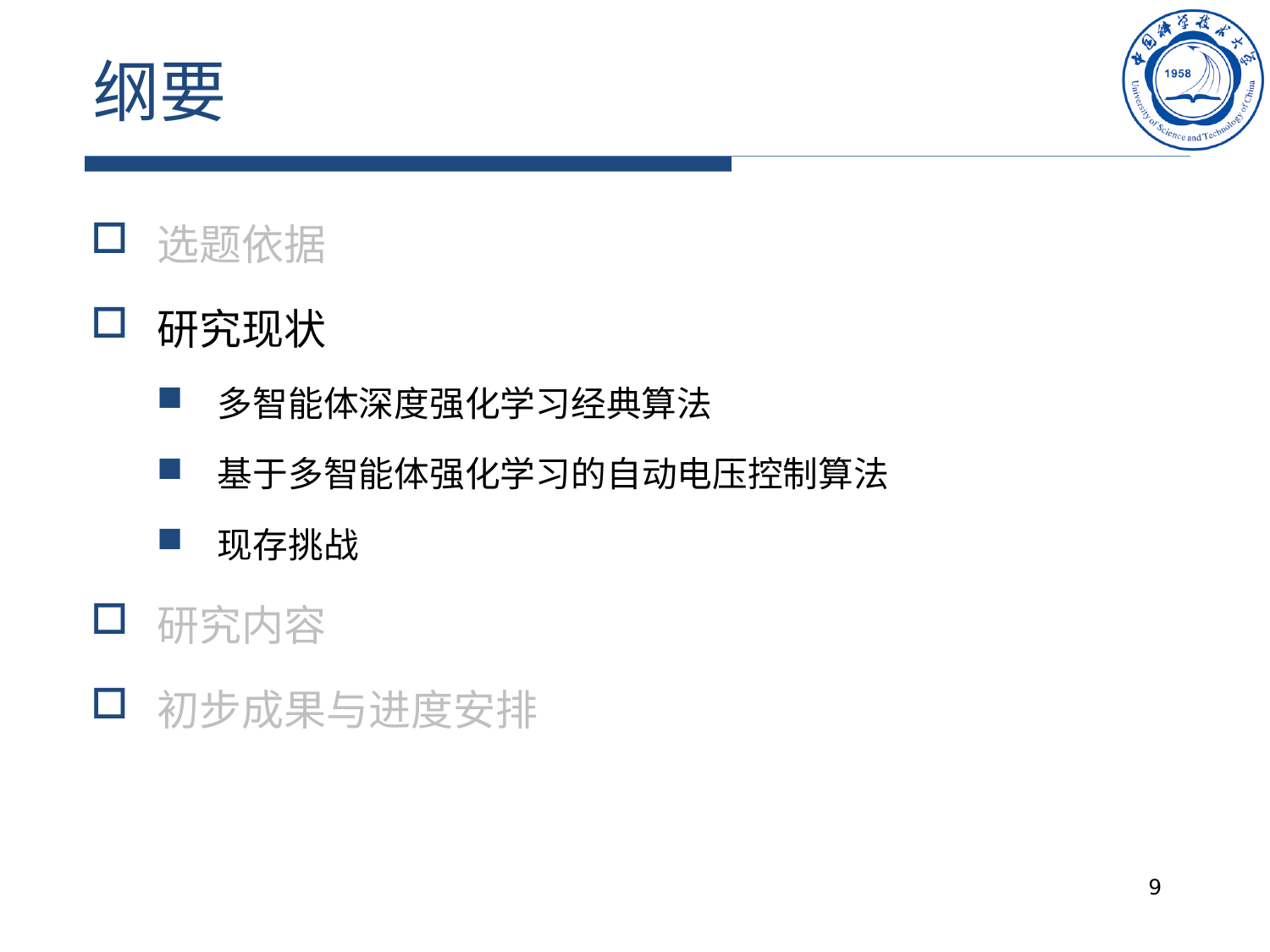

# 纲要
选题依据
研究现状
多智能体深度强化学习经典算法
基于多智能体强化学习的自动电压控制算法
现存挑战
研究内容
初步成果与进度安排
9